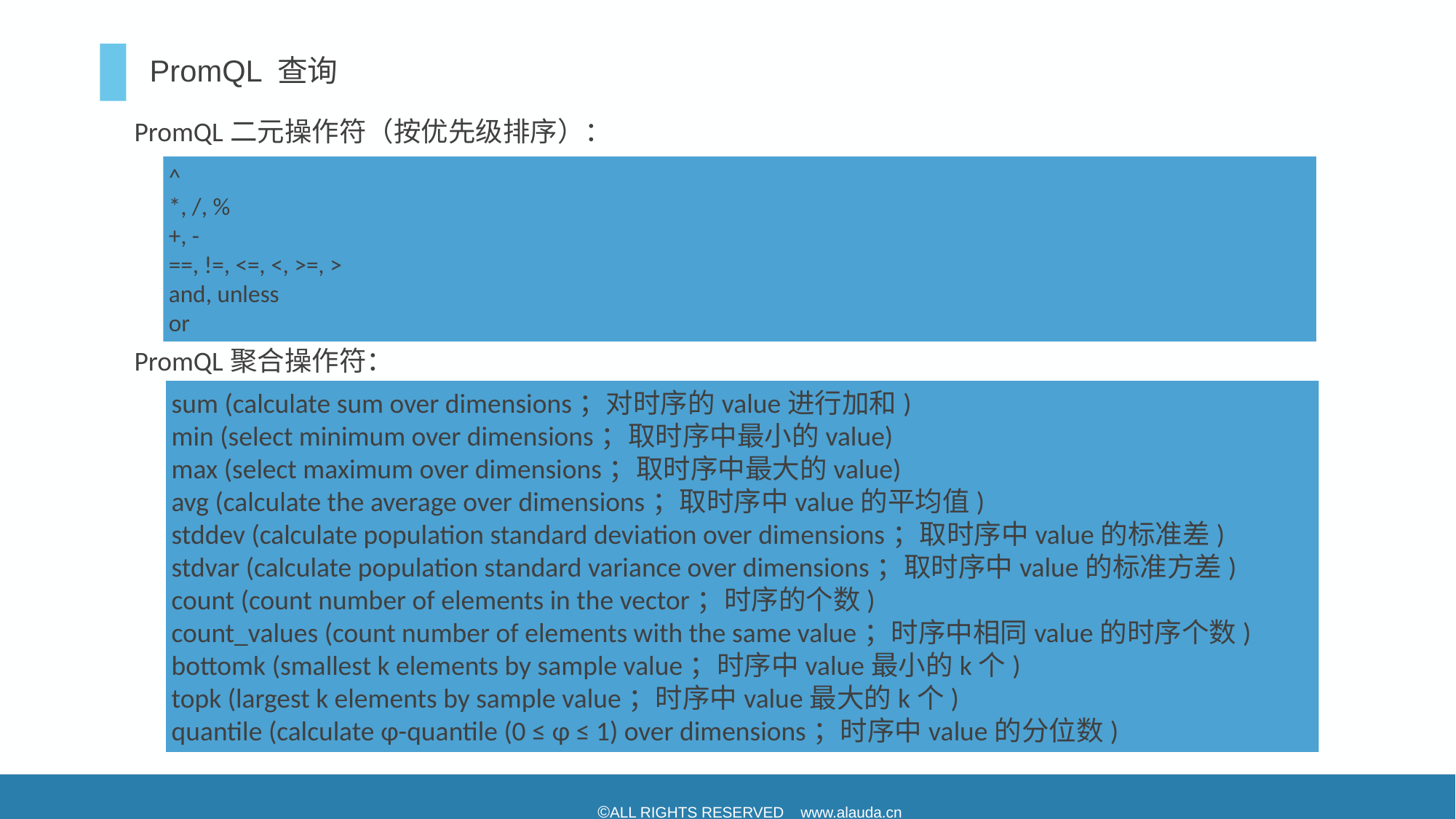

# PromQL 查询
PromQL二元操作符（按优先级排序）：

PromQL聚合操作符：

^
*, /, %
+, -
==, !=, <=, <, >=, >
and, unless
or

sum (calculate sum over dimensions；对时序的value进行加和)
min (select minimum over dimensions；取时序中最小的value)
max (select maximum over dimensions；取时序中最大的value)
avg (calculate the average over dimensions；取时序中value的平均值)
stddev (calculate population standard deviation over dimensions；取时序中value的标准差)
stdvar (calculate population standard variance over dimensions；取时序中value的标准方差)
count (count number of elements in the vector；时序的个数)
count_values (count number of elements with the same value；时序中相同value的时序个数)
bottomk (smallest k elements by sample value；时序中value最小的k个)
topk (largest k elements by sample value；时序中value最大的k个)
quantile (calculate φ-quantile (0 ≤ φ ≤ 1) over dimensions；时序中value的分位数)